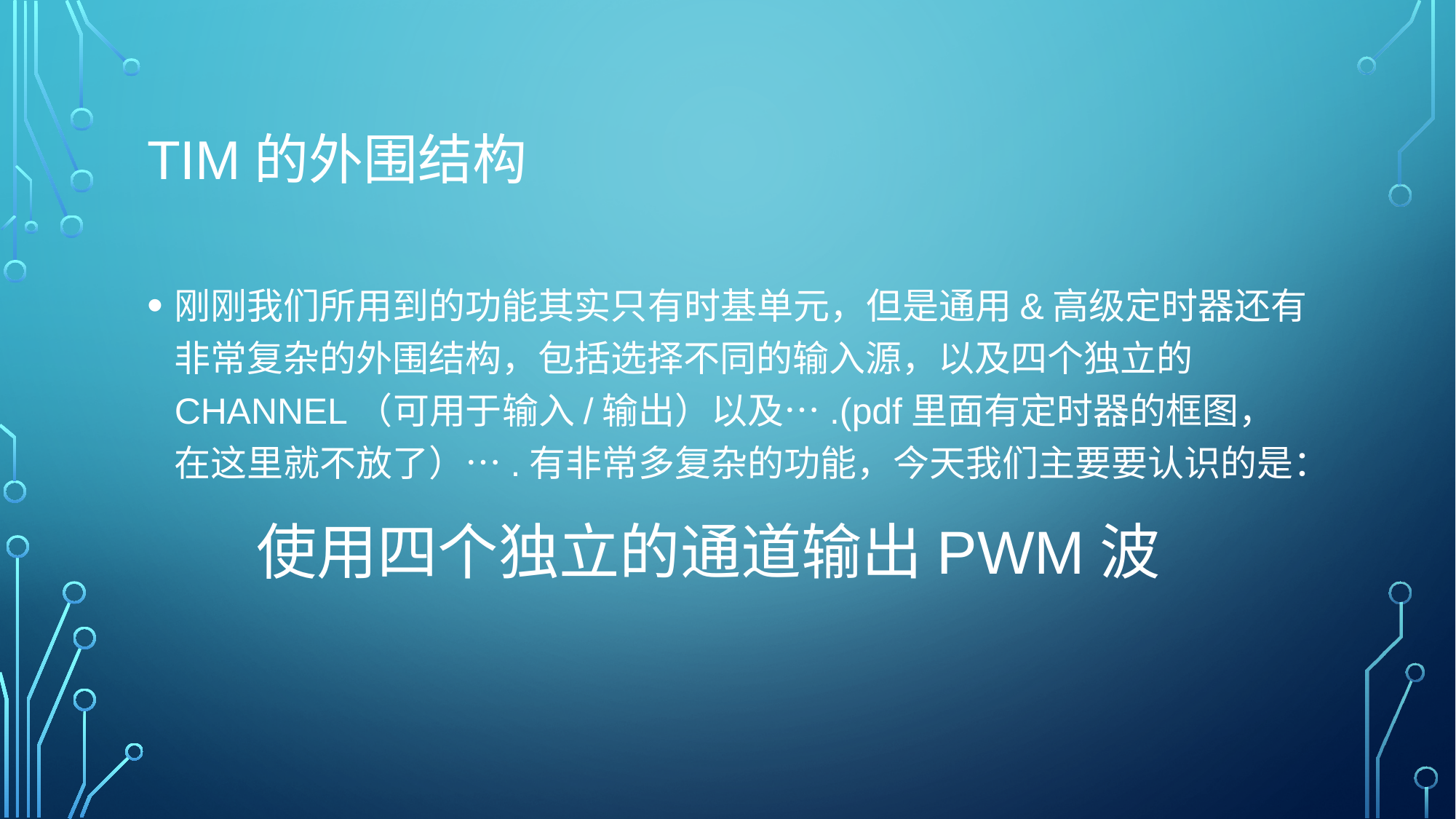

# TIM的外围结构
刚刚我们所用到的功能其实只有时基单元，但是通用&高级定时器还有非常复杂的外围结构，包括选择不同的输入源，以及四个独立的CHANNEL（可用于输入/输出）以及….(pdf里面有定时器的框图，在这里就不放了）….有非常多复杂的功能，今天我们主要要认识的是：
	使用四个独立的通道输出PWM波